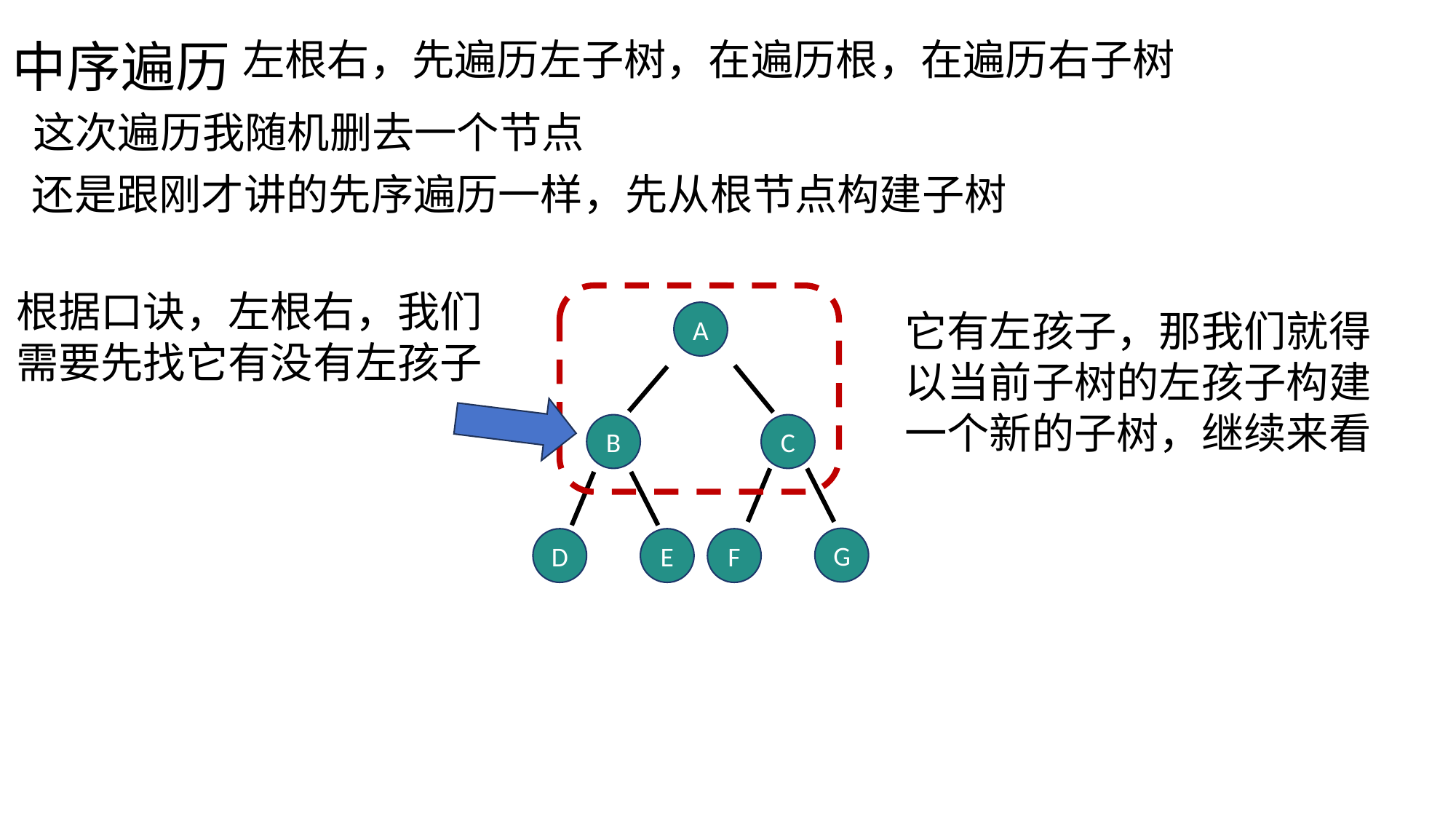

中序遍历
左根右，先遍历左子树，在遍历根，在遍历右子树
这次遍历我随机删去一个节点
还是跟刚才讲的先序遍历一样，先从根节点构建子树
根据口诀，左根右，我们需要先找它有没有左孩子

它有左孩子，那我们就得以当前子树的左孩子构建一个新的子树，继续来看
A

B
C
G
D
E
F